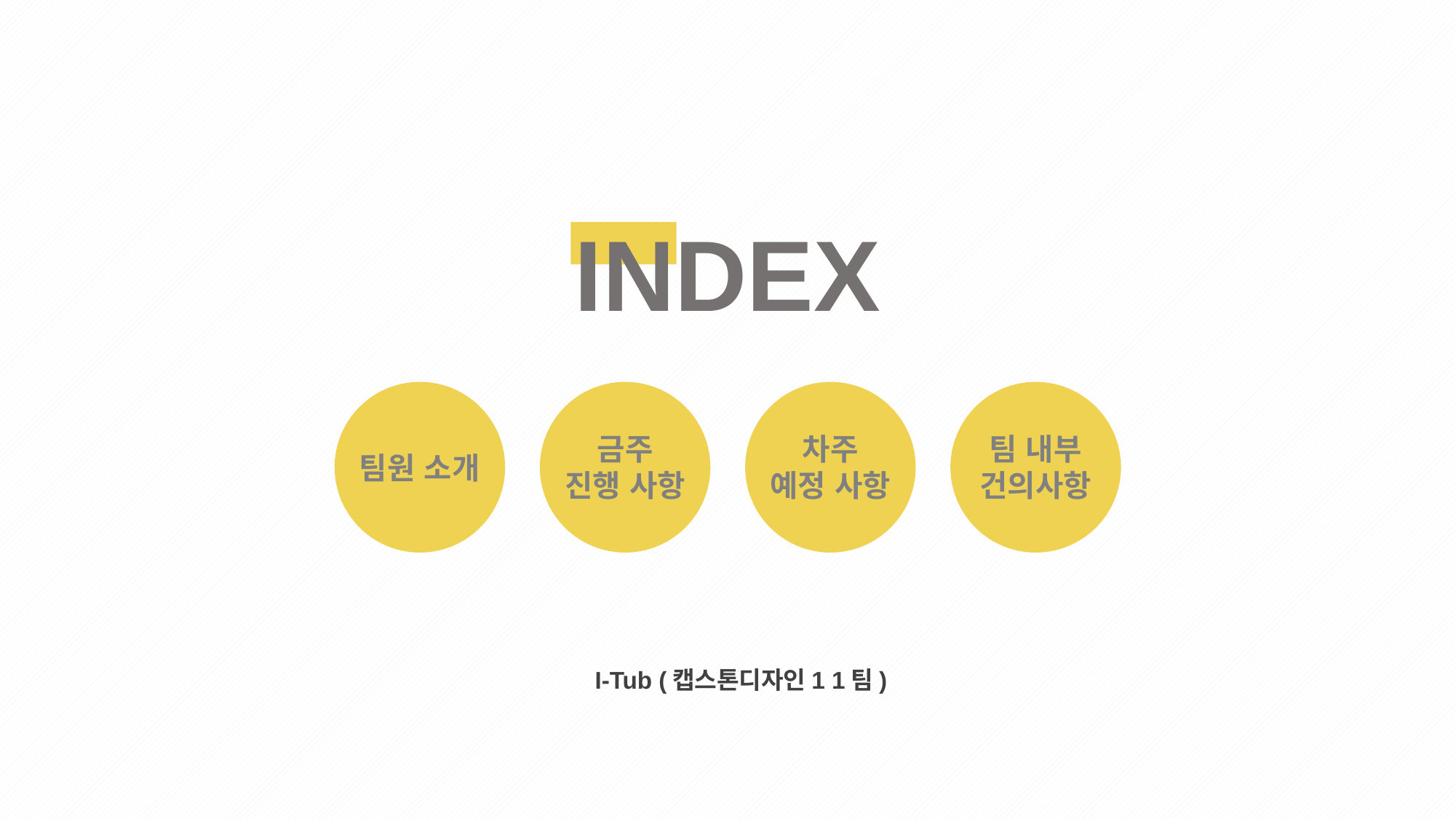

INDEX

금주
진행 사항
차주
예정 사항
팀 내부
건의사항
팀원 소개
I-Tub (캡스톤디자인1 1팀)